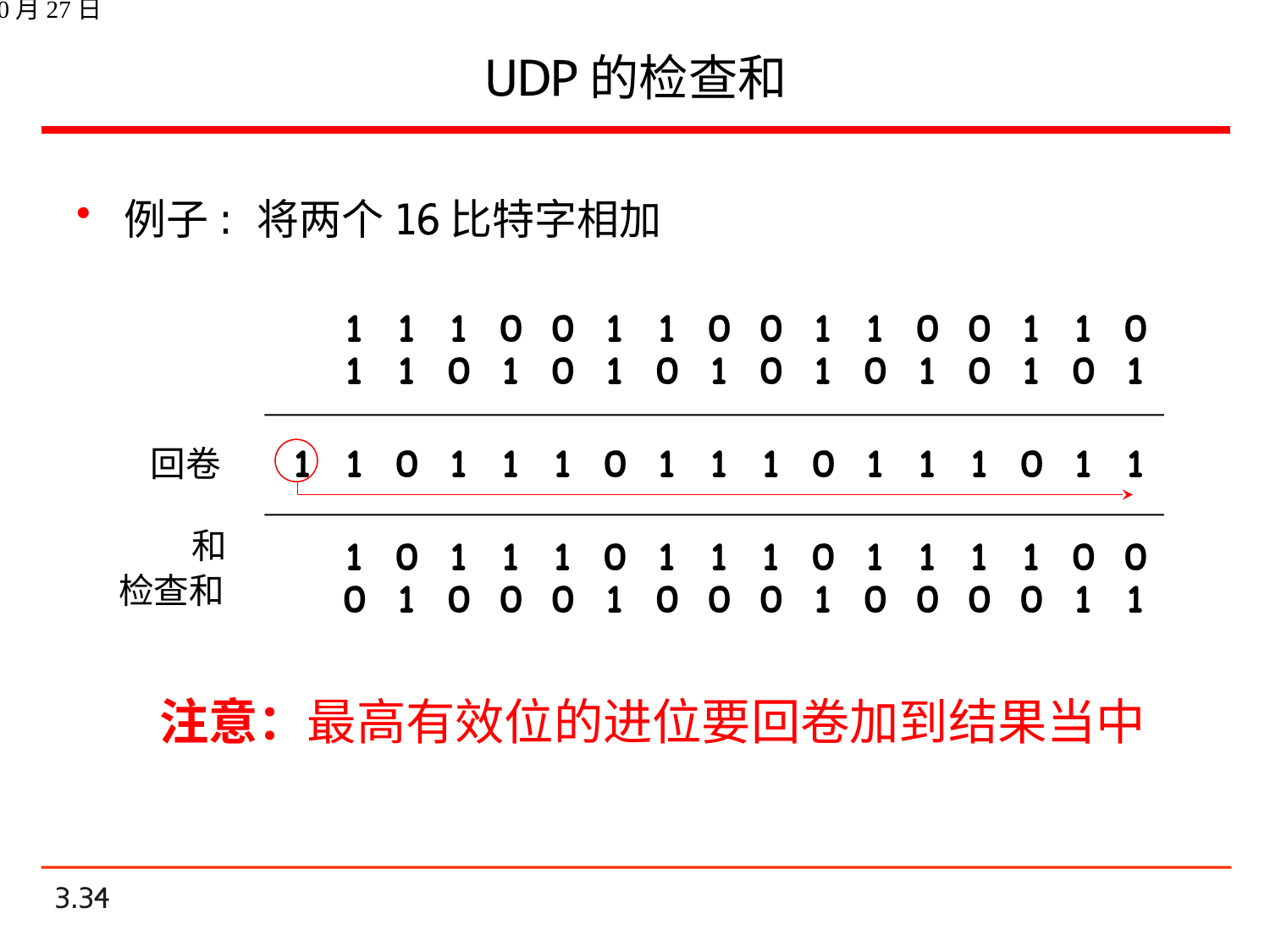

# UDP的检查和
例子: 将两个16比特字相加
1  1  1  1  0  0  1  1  0  0  1  1  0  0  1  1  0
1  1  1  0  1  0  1  0  1  0  1  0  1  0  1  0  1

1  1  0  1  1  1  0  1  1  1  0  1  1  1  0  1  1

1  1  0  1  1  1  0  1  1  1  0  1  1  1  1  0  0
1  0  1  0  0  0  1  0  0  0  1  0  0  0  0  1  1

回卷

和
检查和
注意：最高有效位的进位要回卷加到结果当中
2020年10月27日